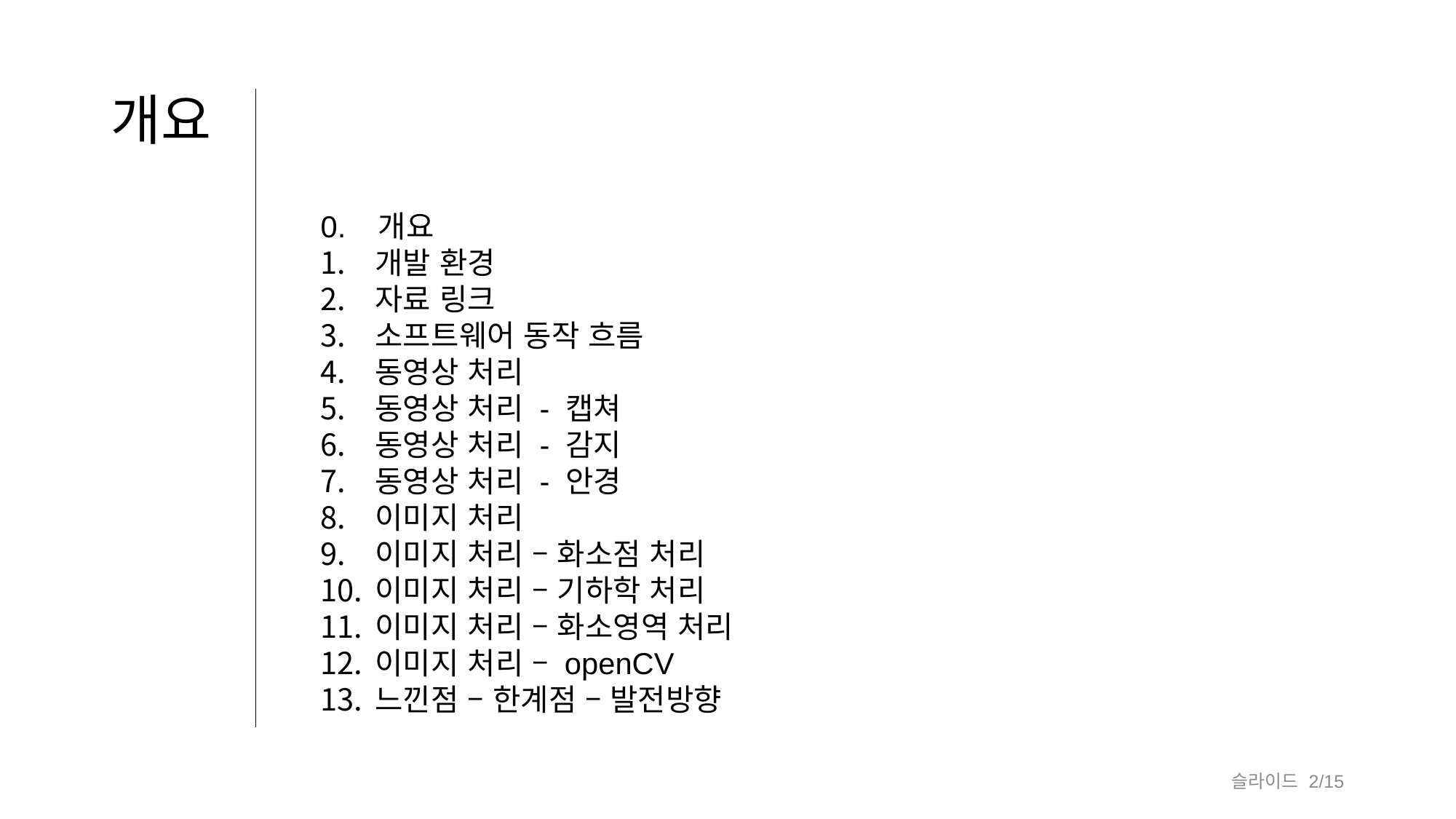

# 개요
0.   개요
개발 환경
자료 링크
소프트웨어 동작 흐름
동영상 처리
동영상 처리 - 캡쳐
동영상 처리 - 감지
동영상 처리 - 안경
이미지 처리
이미지 처리 – 화소점 처리
이미지 처리 – 기하학 처리
이미지 처리 – 화소영역 처리
이미지 처리 – openCV
느낀점 – 한계점 – 발전방향
슬라이드 2/15